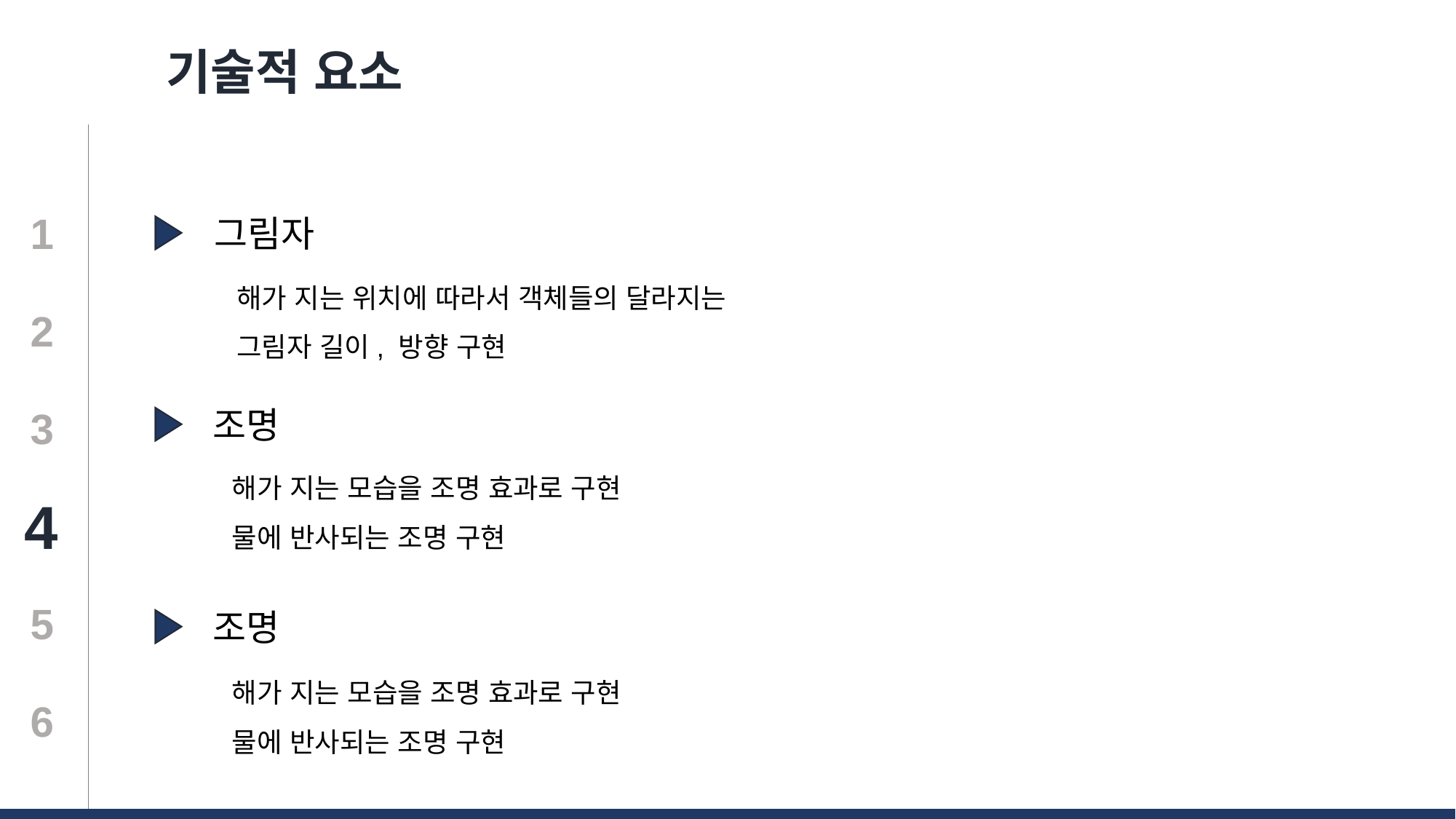

기술적 요소
1
그림자

해가 지는 위치에 따라서 객체들의 달라지는
그림자 길이, 방향 구현
2
3
조명

해가 지는 모습을 조명 효과로 구현
물에 반사되는 조명 구현
4
5
조명

해가 지는 모습을 조명 효과로 구현
물에 반사되는 조명 구현
6